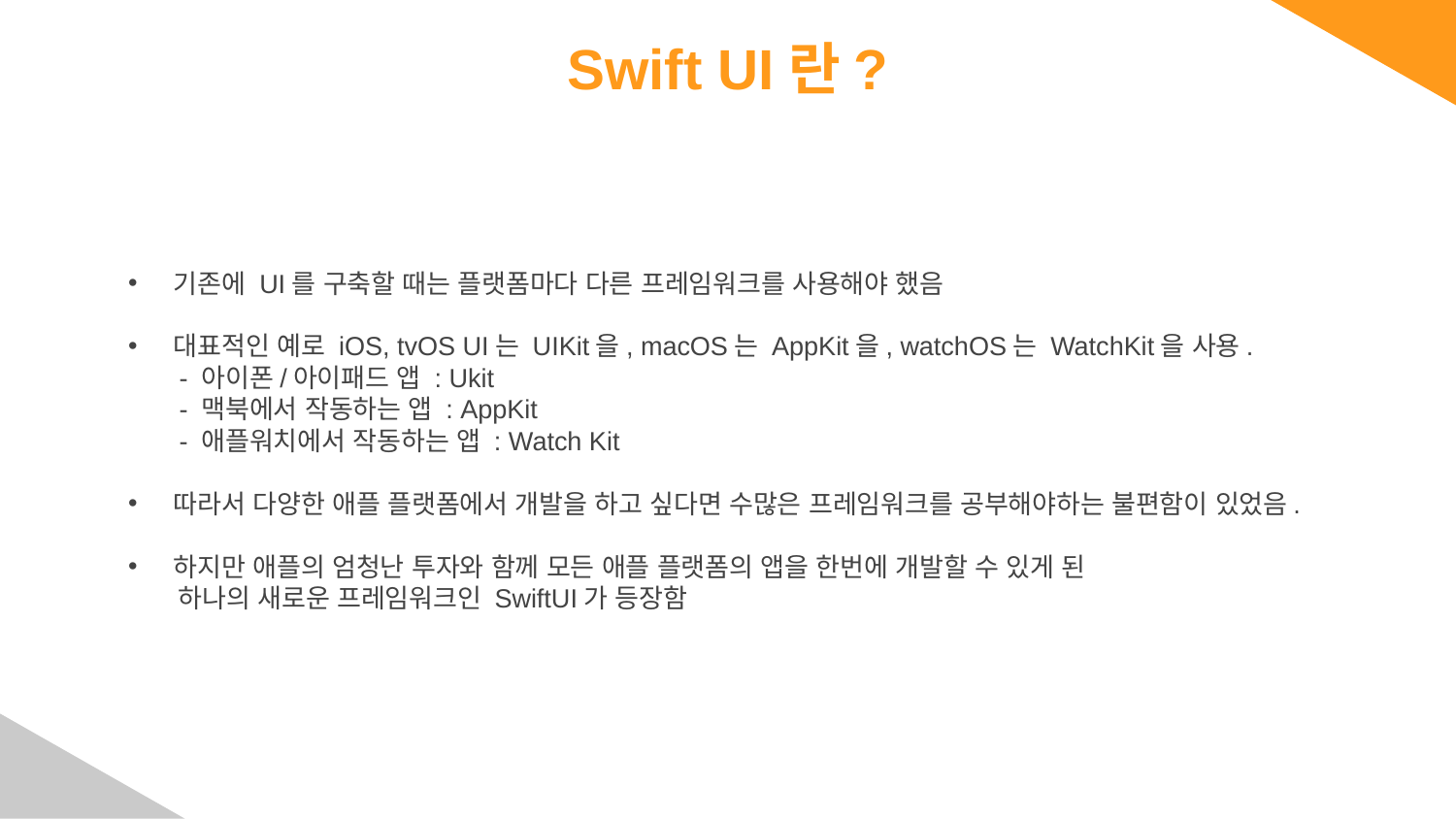

# Swift UI란?

기존에 UI를 구축할 때는 플랫폼마다 다른 프레임워크를 사용해야 했음

대표적인 예로 iOS, tvOS UI는 UIKit을, macOS는 AppKit을, watchOS는 WatchKit을 사용.
       - 아이폰/아이패드 앱 : Ukit
       - 맥북에서 작동하는 앱 : AppKit
       - 애플워치에서 작동하는 앱 : Watch Kit

따라서 다양한 애플 플랫폼에서 개발을 하고 싶다면 수많은 프레임워크를 공부해야하는 불편함이 있었음.

하지만 애플의 엄청난 투자와 함께 모든 애플 플랫폼의 앱을 한번에 개발할 수 있게 된
      하나의 새로운 프레임워크인 SwiftUI가 등장함